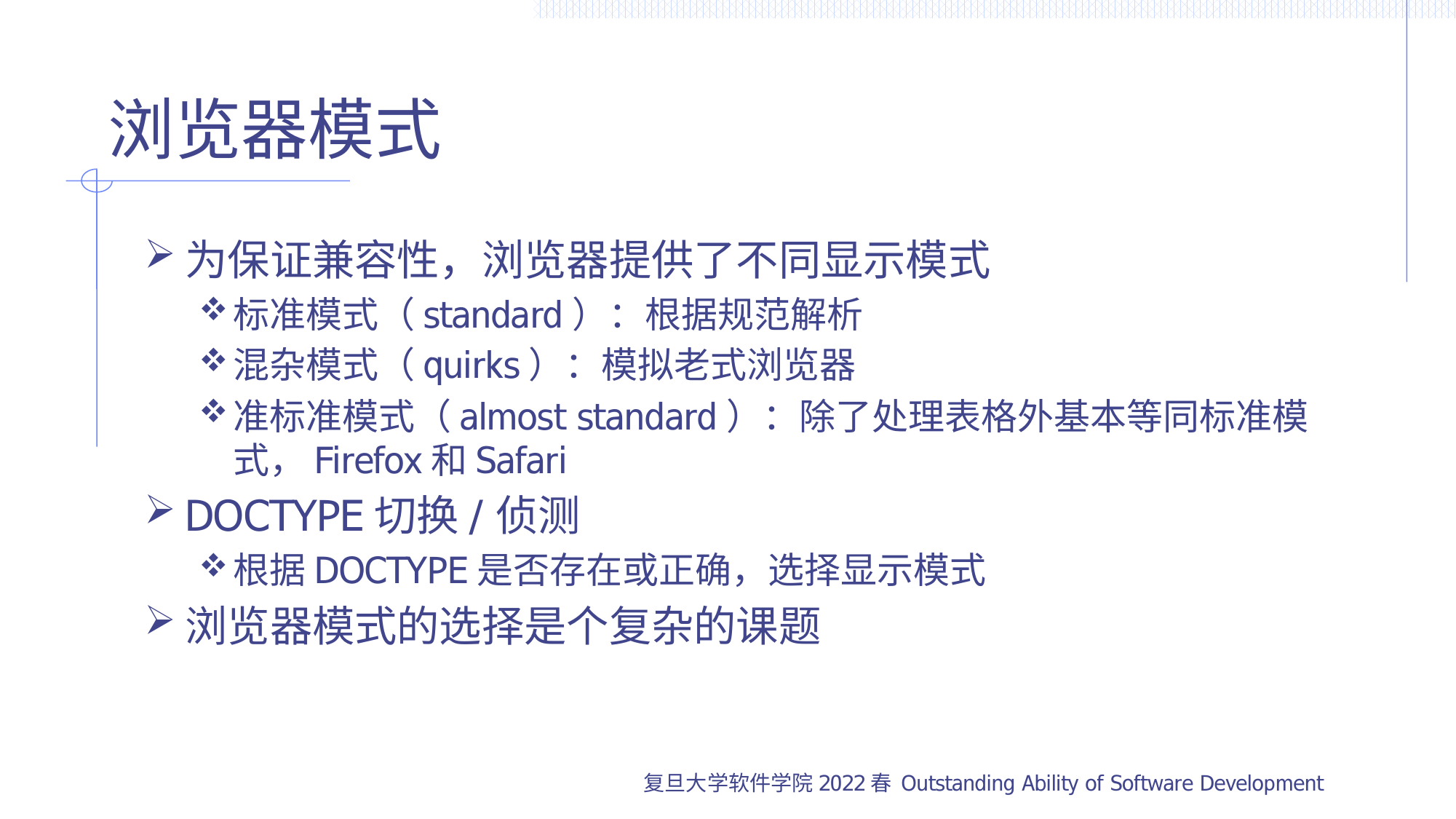

# 浏览器模式
为保证兼容性，浏览器提供了不同显示模式
标准模式（standard）：根据规范解析
混杂模式（quirks）：模拟老式浏览器
准标准模式（almost standard）：除了处理表格外基本等同标准模式，Firefox和Safari
DOCTYPE切换/侦测
根据DOCTYPE是否存在或正确，选择显示模式
浏览器模式的选择是个复杂的课题